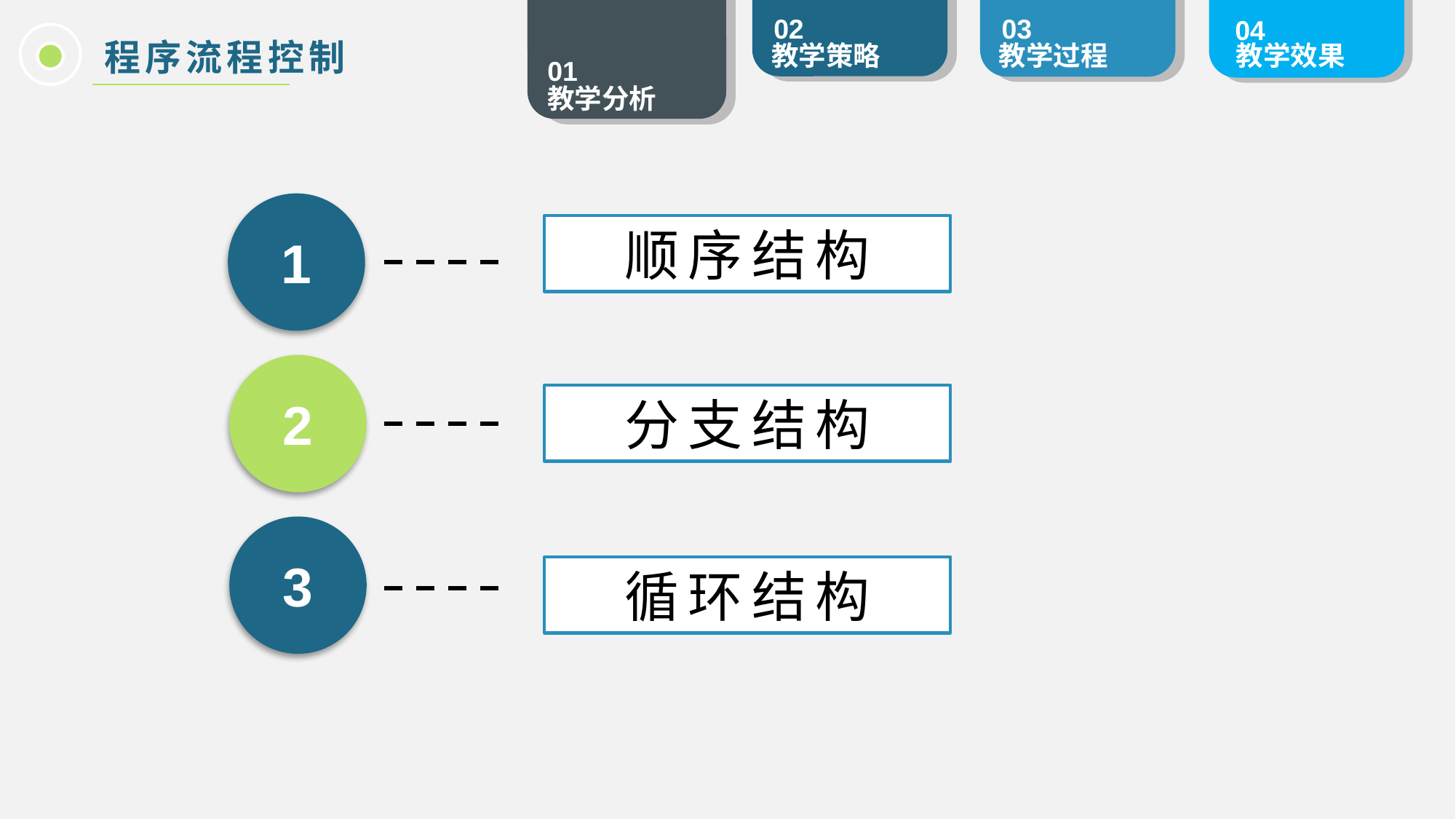

程序流程控制
1
顺序结构
2
分支结构
3
循环结构